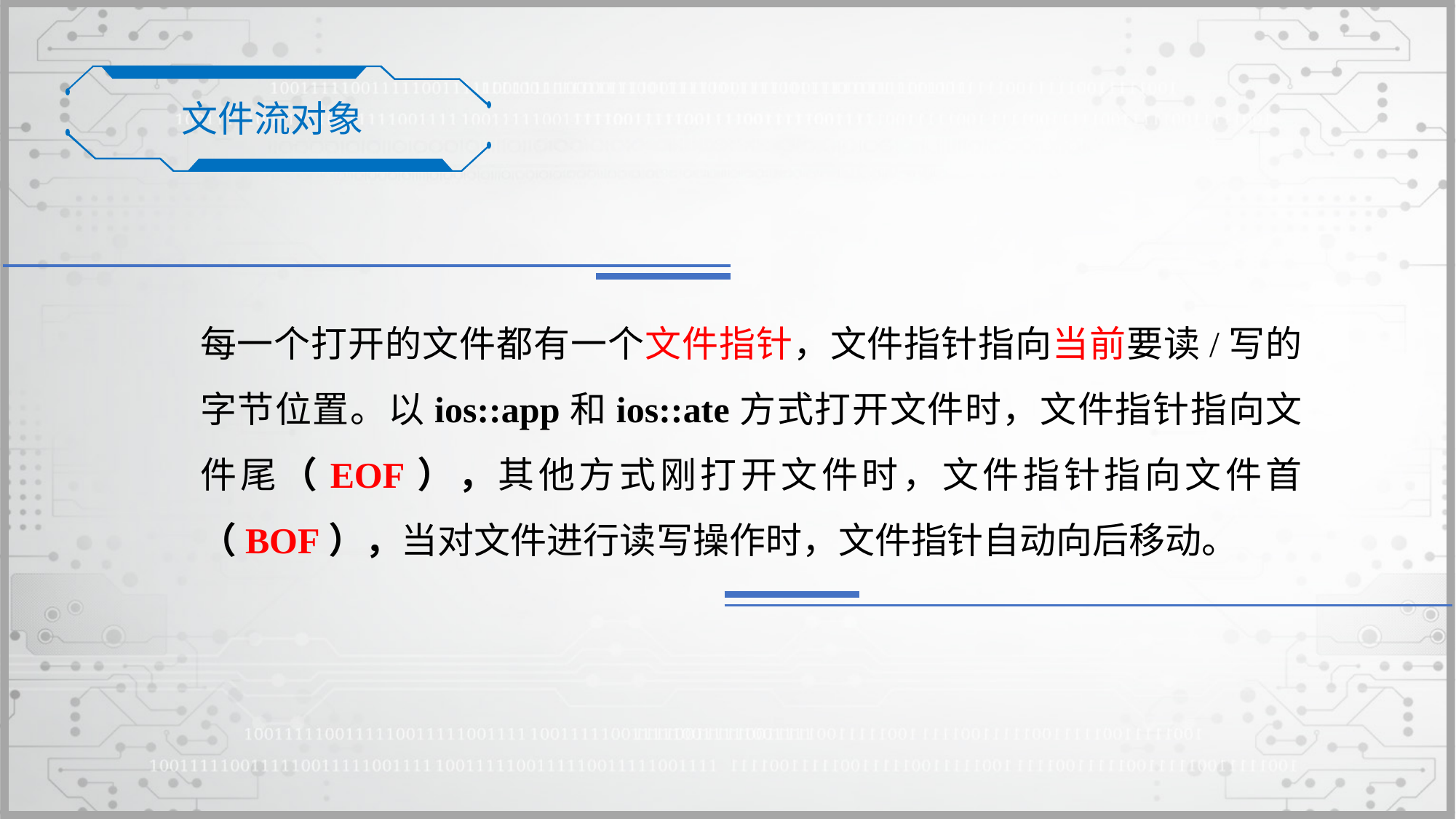

文件流对象
每一个打开的文件都有一个文件指针，文件指针指向当前要读/写的字节位置。以ios::app和ios::ate方式打开文件时，文件指针指向文件尾（EOF），其他方式刚打开文件时，文件指针指向文件首（BOF），当对文件进行读写操作时，文件指针自动向后移动。